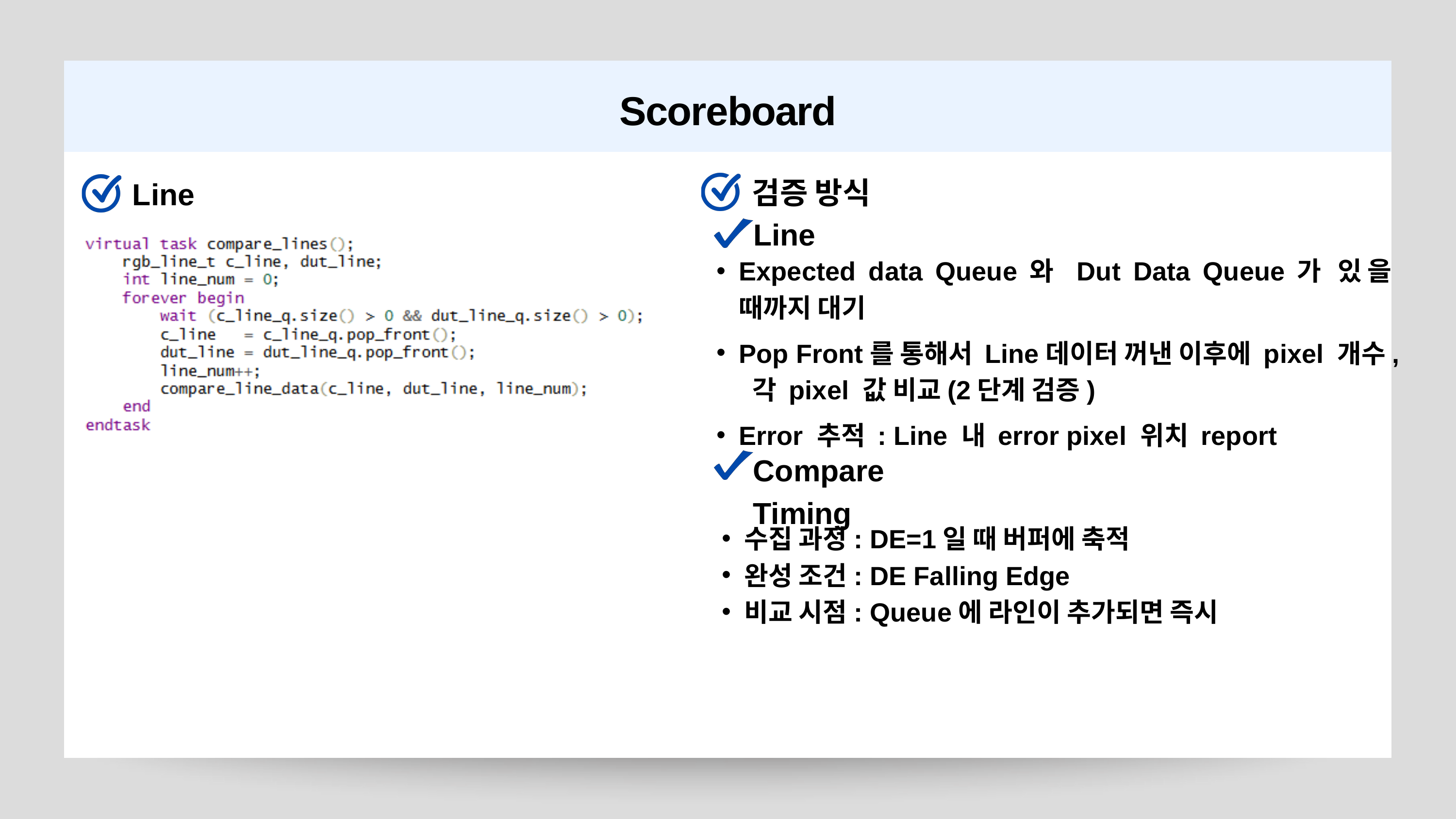

Scoreboard
검증 방식
Line

Line

Expected data Queue와 Dut Data Queue가 있을 때까지 대기

Pop Front를 통해서 Line데이터 꺼낸 이후에 pixel 개수, 각 pixel 값 비교(2단계 검증)

Error 추적 : Line 내 error pixel 위치 report
Compare Timing

수집 과정: DE=1일 때 버퍼에 축적
완성 조건: DE Falling Edge
비교 시점: Queue에 라인이 추가되면 즉시